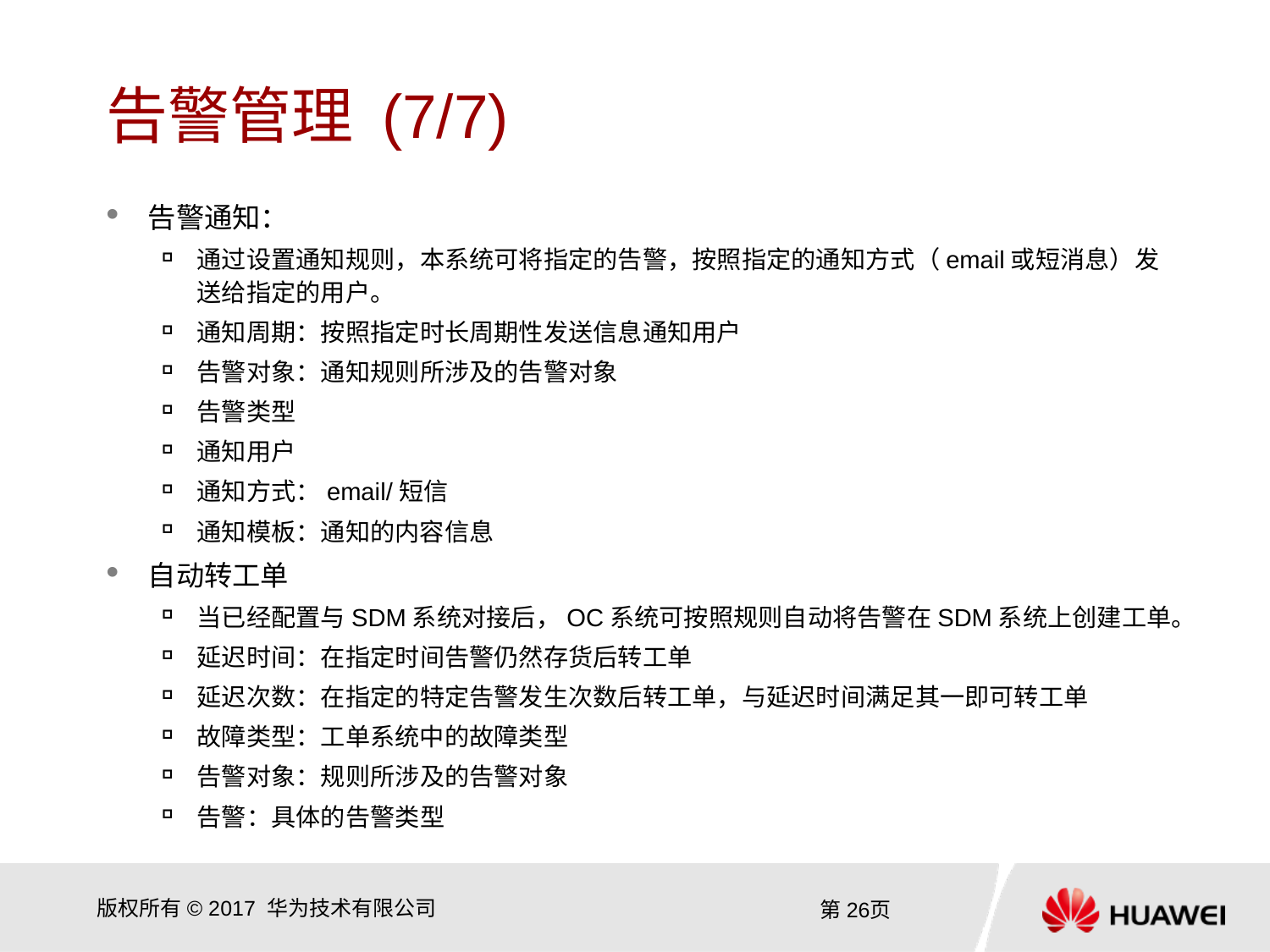

# 告警管理 (7/7)
告警通知：
通过设置通知规则，本系统可将指定的告警，按照指定的通知方式（email或短消息）发送给指定的用户。
通知周期：按照指定时长周期性发送信息通知用户
告警对象：通知规则所涉及的告警对象
告警类型
通知用户
通知方式：email/短信
通知模板：通知的内容信息
自动转工单
当已经配置与SDM系统对接后，OC系统可按照规则自动将告警在SDM系统上创建工单。
延迟时间：在指定时间告警仍然存货后转工单
延迟次数：在指定的特定告警发生次数后转工单，与延迟时间满足其一即可转工单
故障类型：工单系统中的故障类型
告警对象：规则所涉及的告警对象
告警：具体的告警类型